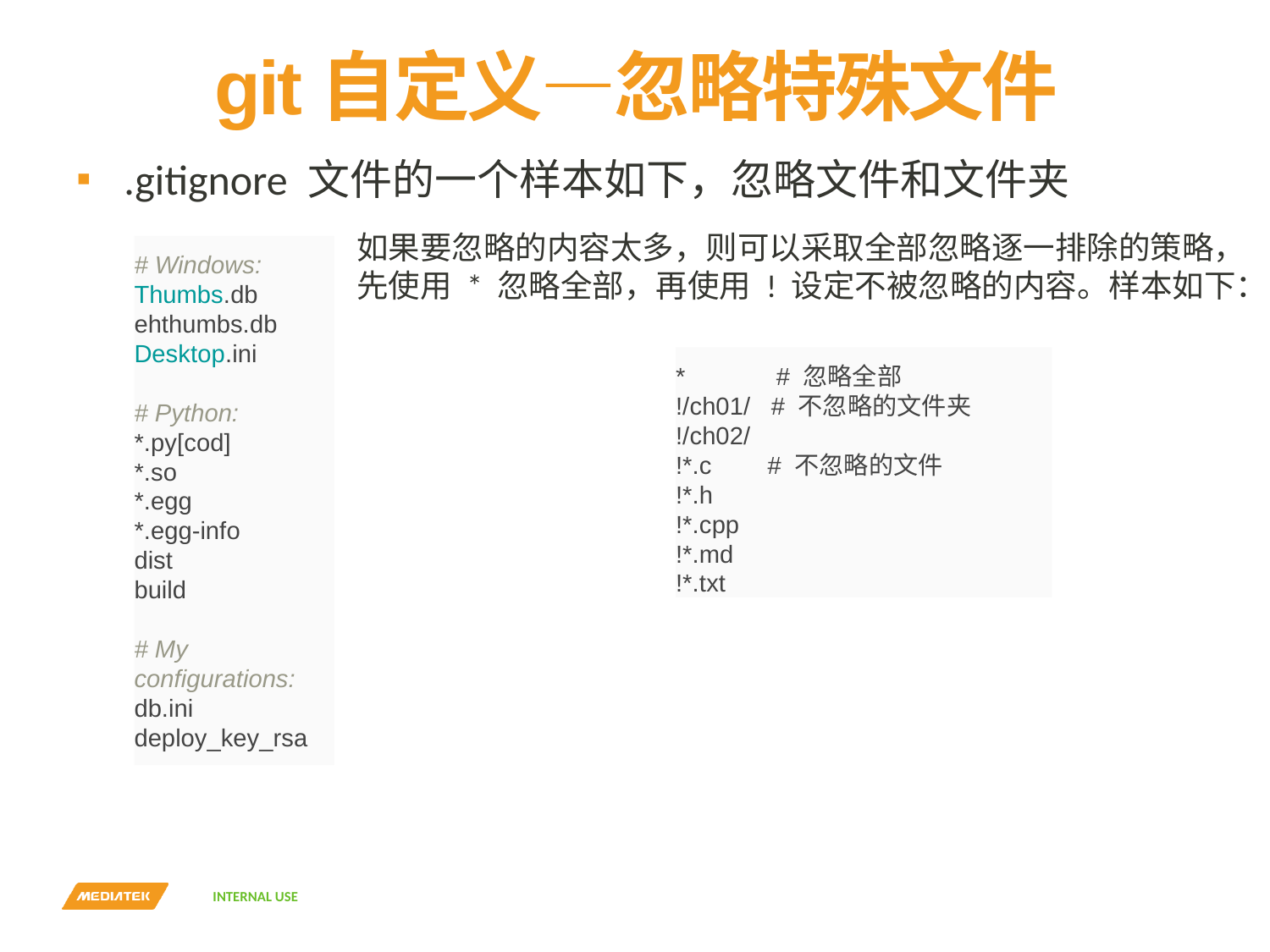

# git自定义—忽略特殊文件
.gitignore 文件的一个样本如下，忽略文件和文件夹
如果要忽略的内容太多，则可以采取全部忽略逐一排除的策略，
先使用 * 忽略全部，再使用 ! 设定不被忽略的内容。样本如下：
# Windows:
Thumbs.db
ehthumbs.db
Desktop.ini

# Python:
*.py[cod]
*.so
*.egg
*.egg-info
dist
build

# My configurations:
db.ini
deploy_key_rsa
*             # 忽略全部
!/ch01/   # 不忽略的文件夹
!/ch02/
!*.c        # 不忽略的文件
!*.h
!*.cpp
!*.md
!*.txt